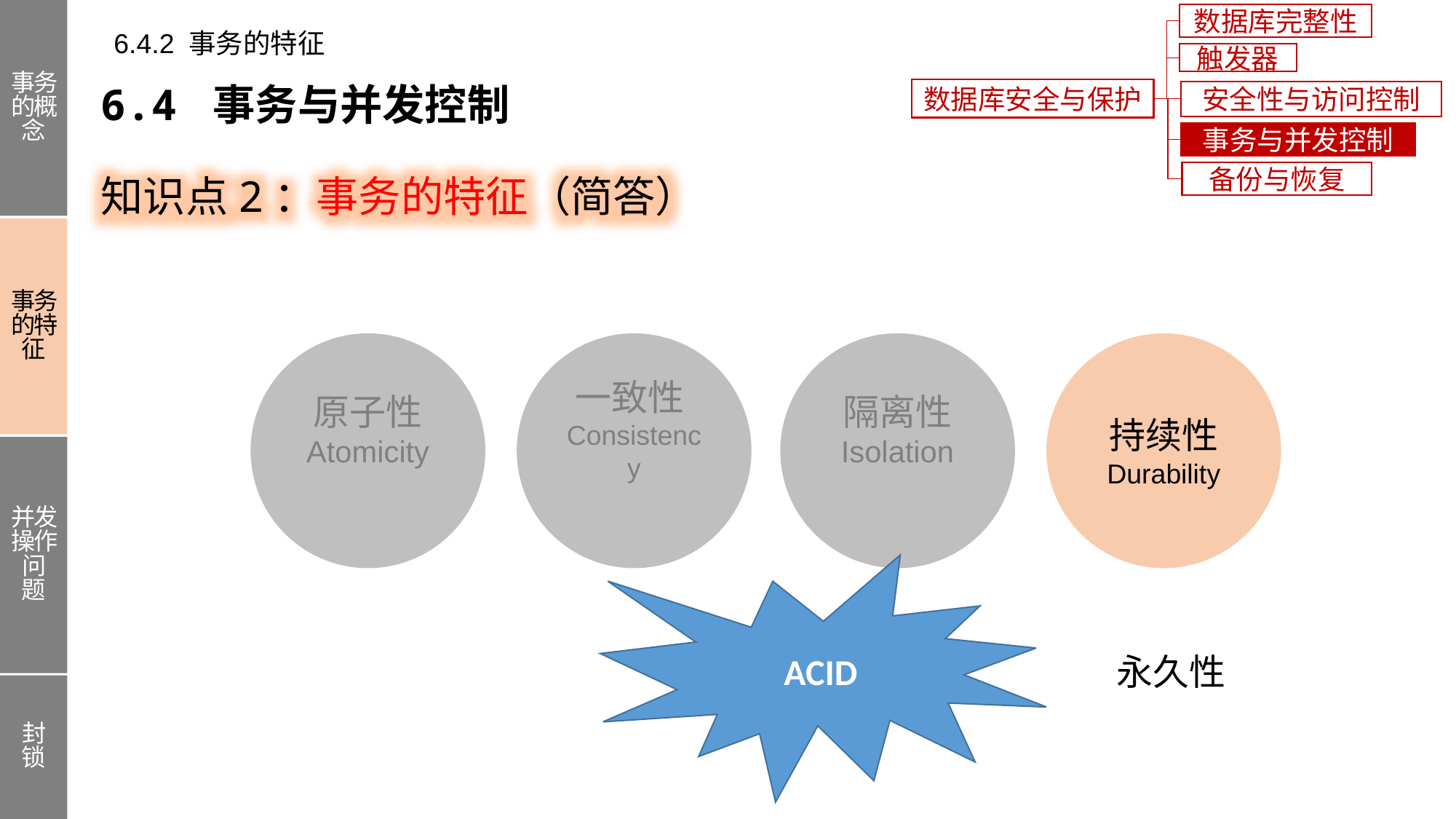

事务的概念
事务的特征
并发操作问题
封锁
数据库完整性
6.4.2 事务的特征
触发器
6.4 事务与并发控制
数据库安全与保护
安全性与访问控制
事务与并发控制
知识点2：事务的特征（简答）
备份与恢复
隔离性
Isolation

持续性
Durability
原子性
Atomicity

一致性Consistency

ACID
永久性